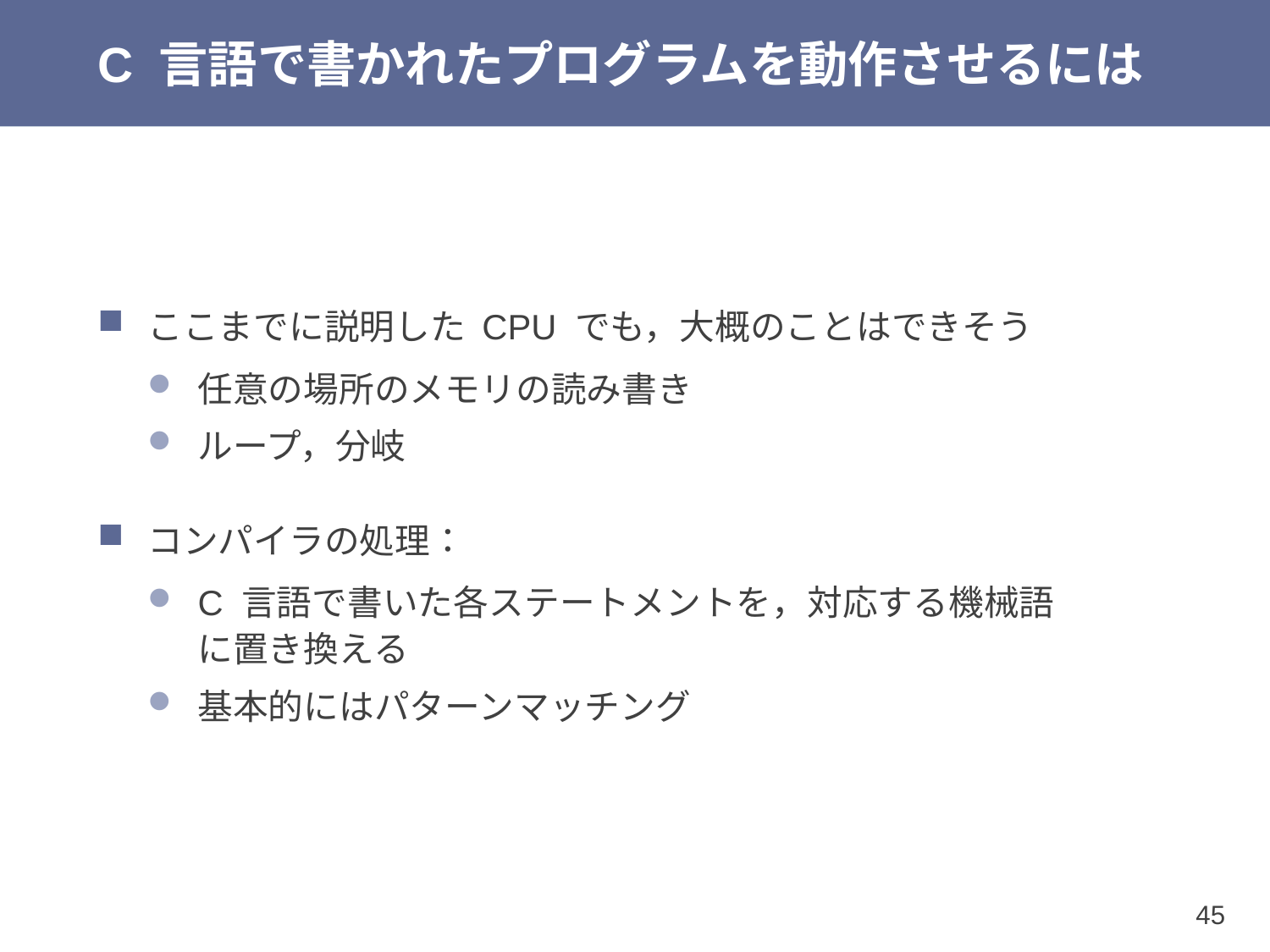

# C 言語で書かれたプログラムを動作させるには
ここまでに説明した CPU でも，大概のことはできそう
任意の場所のメモリの読み書き
ループ，分岐
コンパイラの処理：
C 言語で書いた各ステートメントを，対応する機械語
に置き換える
基本的にはパターンマッチング